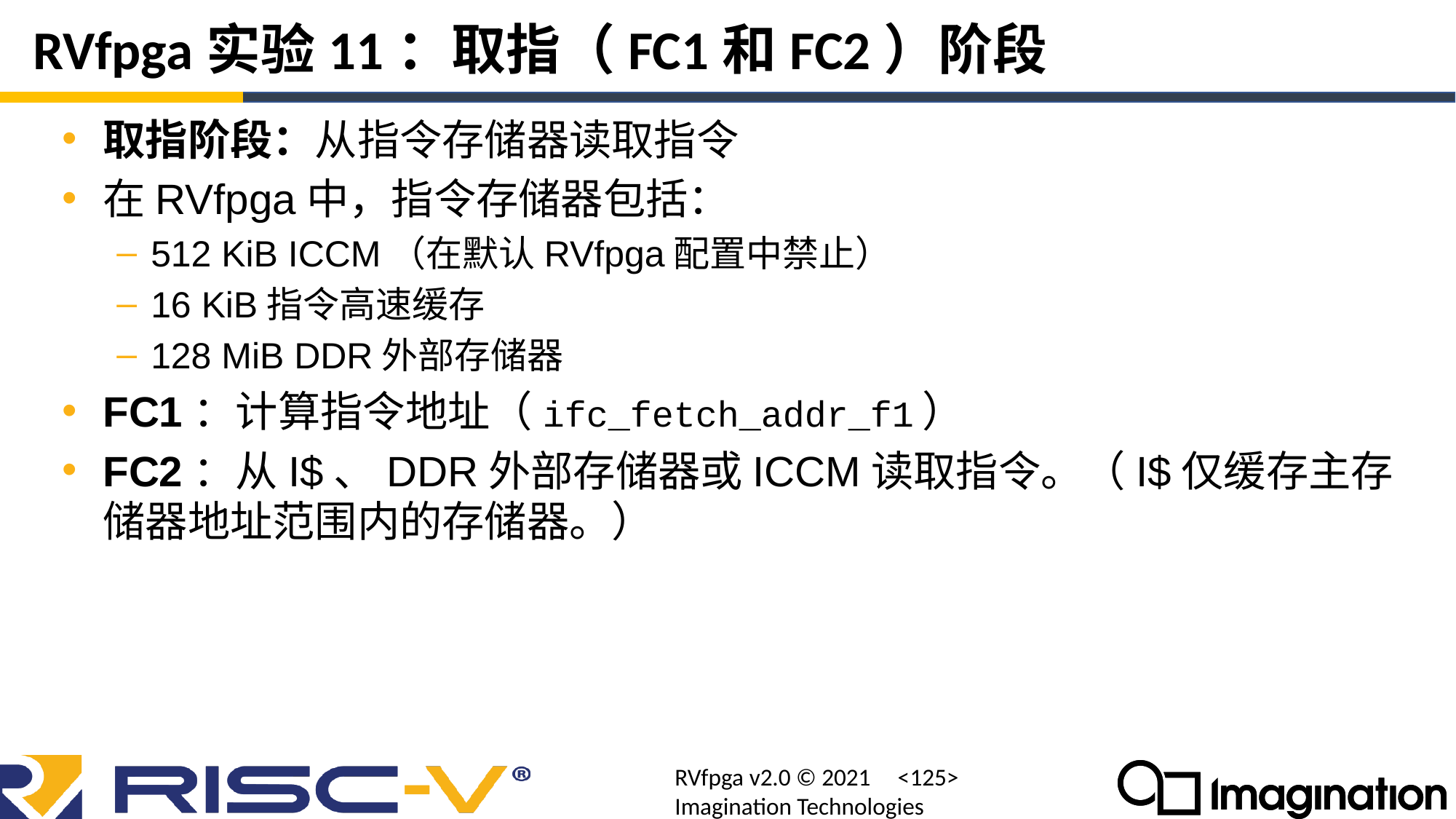

# RVfpga实验11：取指（FC1和FC2）阶段
取指阶段：从指令存储器读取指令
在RVfpga中，指令存储器包括：
512 KiB ICCM（在默认RVfpga配置中禁止）
16 KiB指令高速缓存
128 MiB DDR外部存储器
FC1：计算指令地址（ifc_fetch_addr_f1）
FC2：从I$、DDR外部存储器或ICCM读取指令。（I$仅缓存主存储器地址范围内的存储器。）